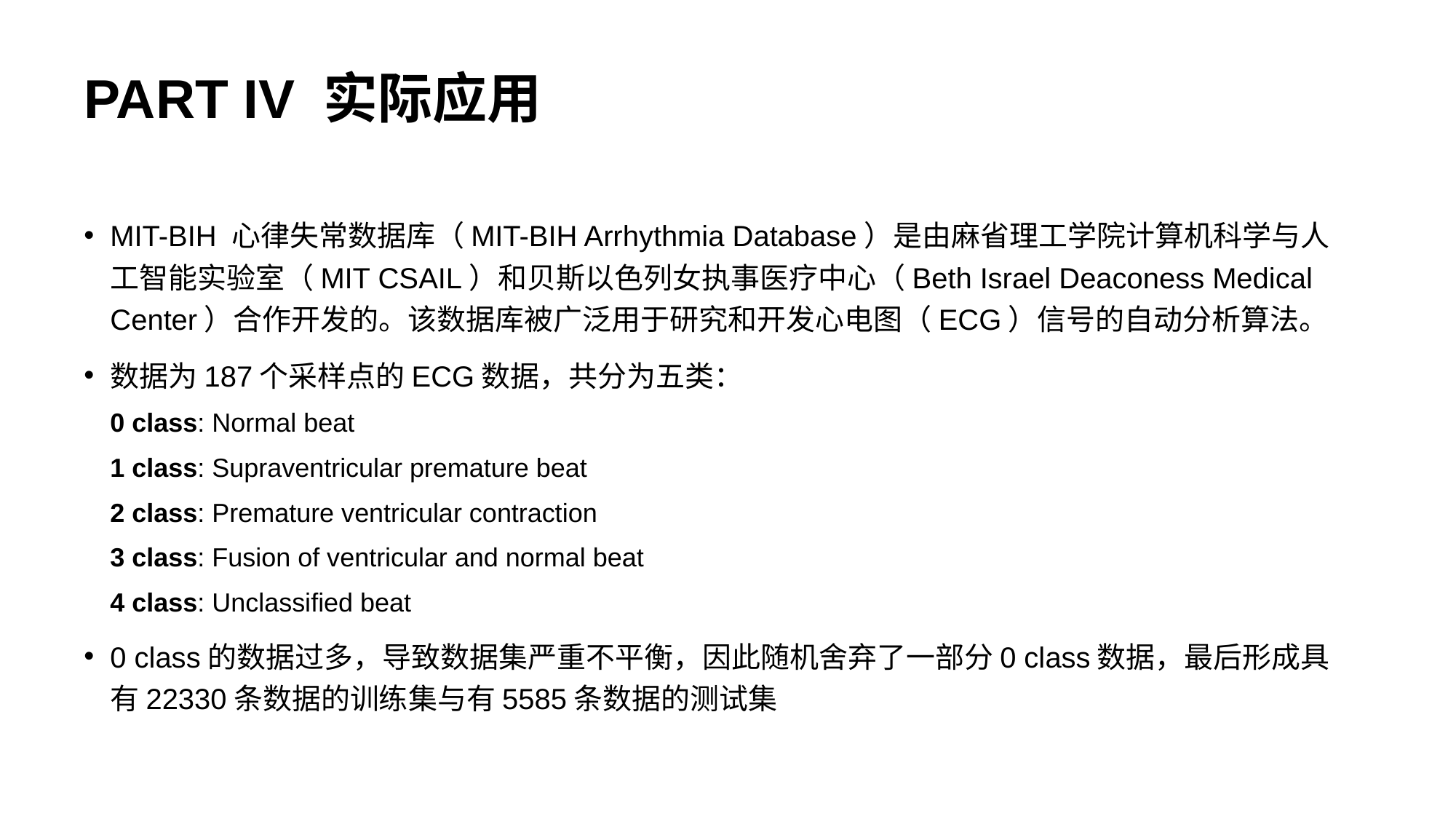

# PART IV 实际应用
MIT-BIH 心律失常数据库（MIT-BIH Arrhythmia Database）是由麻省理工学院计算机科学与人工智能实验室（MIT CSAIL）和贝斯以色列女执事医疗中心（Beth Israel Deaconess Medical Center）合作开发的。该数据库被广泛用于研究和开发心电图（ECG）信号的自动分析算法。
数据为187个采样点的ECG数据，共分为五类：
0 class: Normal beat
1 class: Supraventricular premature beat
2 class: Premature ventricular contraction
3 class: Fusion of ventricular and normal beat
4 class: Unclassified beat
0 class的数据过多，导致数据集严重不平衡，因此随机舍弃了一部分0 class数据，最后形成具有22330条数据的训练集与有5585条数据的测试集